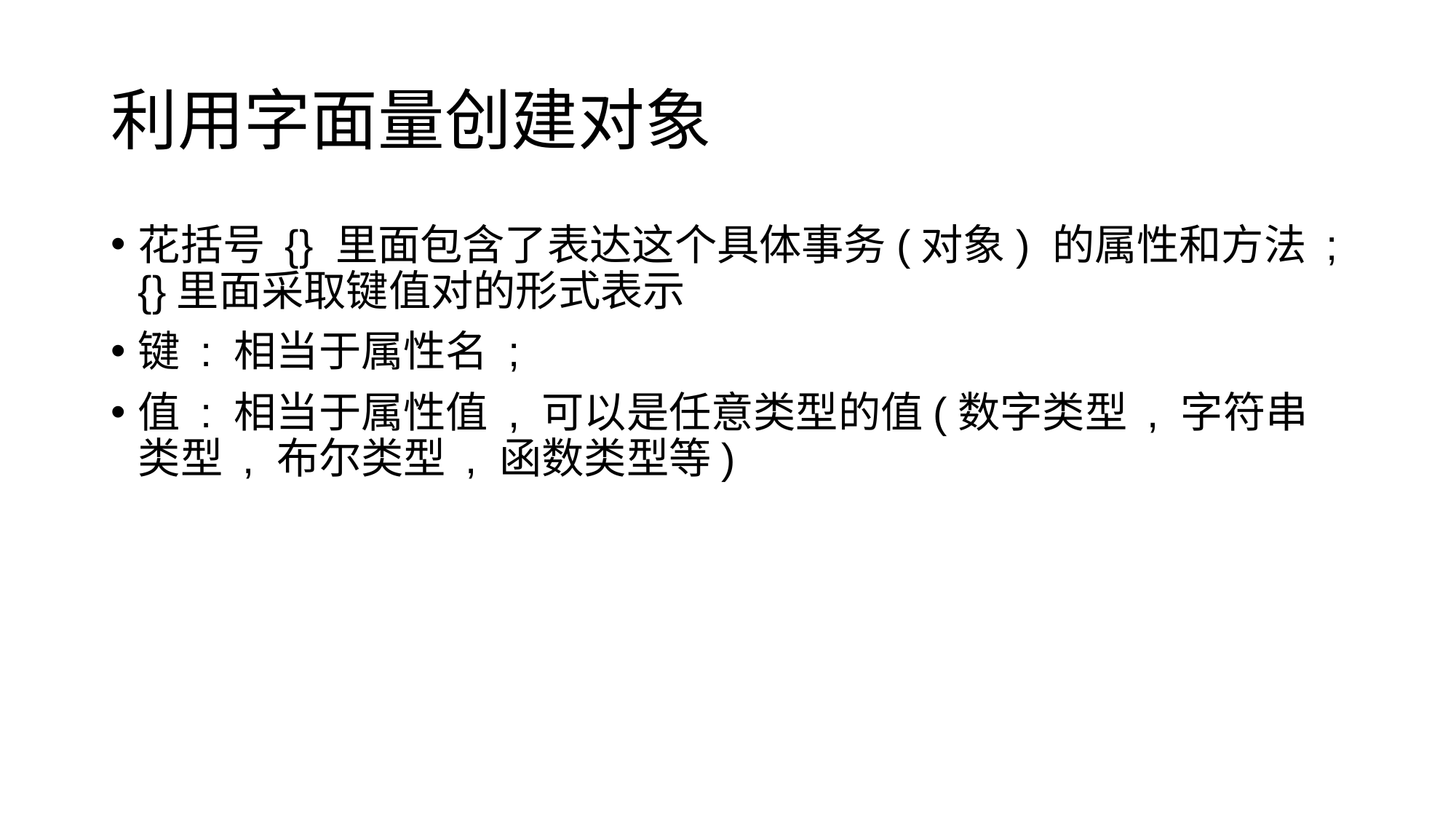

# 利用字面量创建对象
花括号 {} 里面包含了表达这个具体事务(对象) 的属性和方法 ; {}里面采取键值对的形式表示
键 : 相当于属性名 ;
值 : 相当于属性值 , 可以是任意类型的值(数字类型 , 字符串类型 , 布尔类型 , 函数类型等)